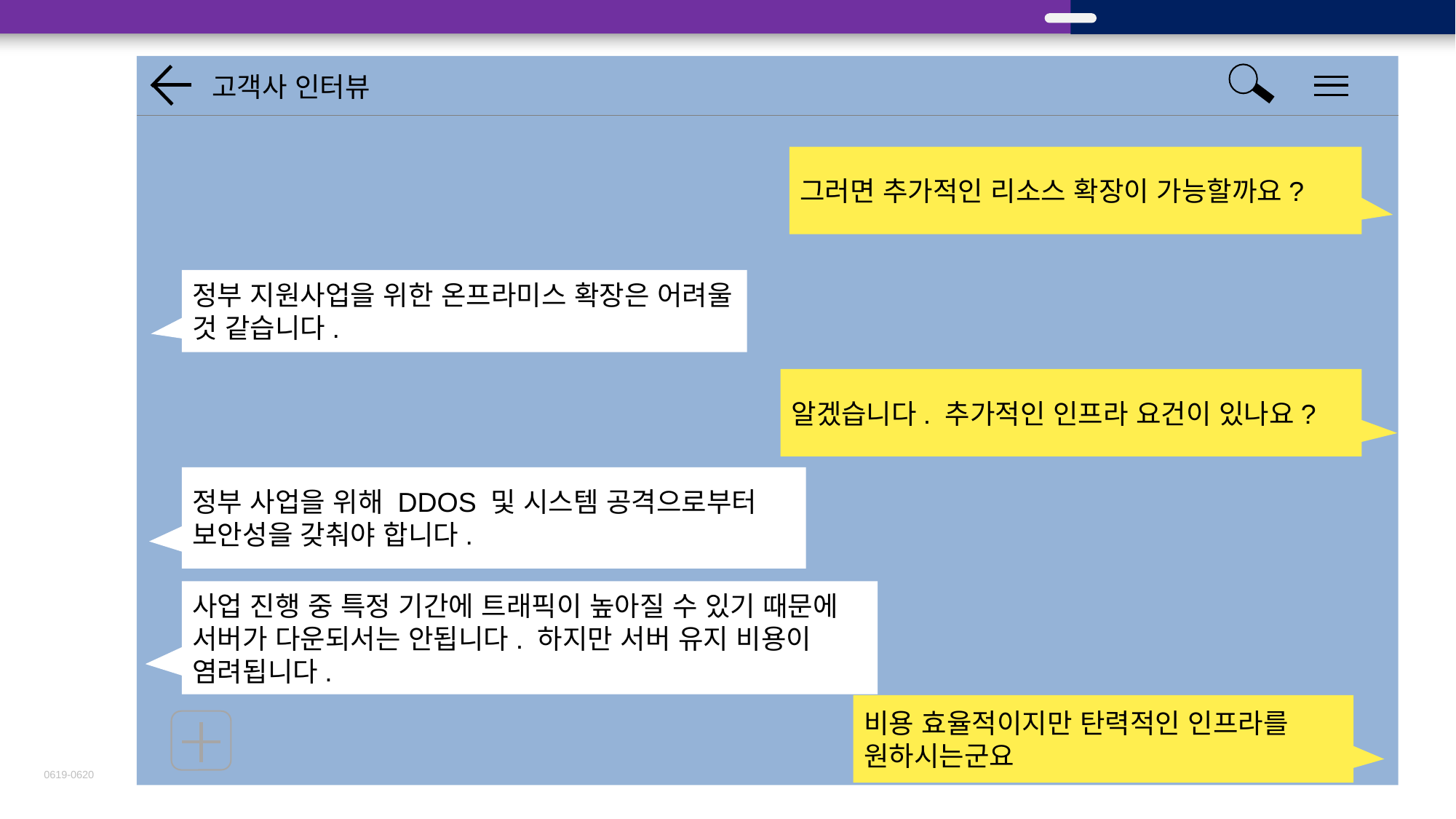

LOGO
프레젠테이션 교육

고객사 인터뷰

그러면 추가적인 리소스 확장이 가능할까요?
정부 지원사업을 위한 온프라미스 확장은 어려울 것 같습니다.
정부 사업을 위해 DDOS 및 시스템 공격으로부터 보안성을 갖춰야 합니다.
#

알겠습니다. 추가적인 인프라 요건이 있나요?
사업 진행 중 특정 기간에 트래픽이 높아질 수 있기 때문에 서버가 다운되서는 안됩니다. 하지만 서버 유지 비용이 염려됩니다.
비용 효율적이지만 탄력적인 인프라를 원하시는군요
0619-0620